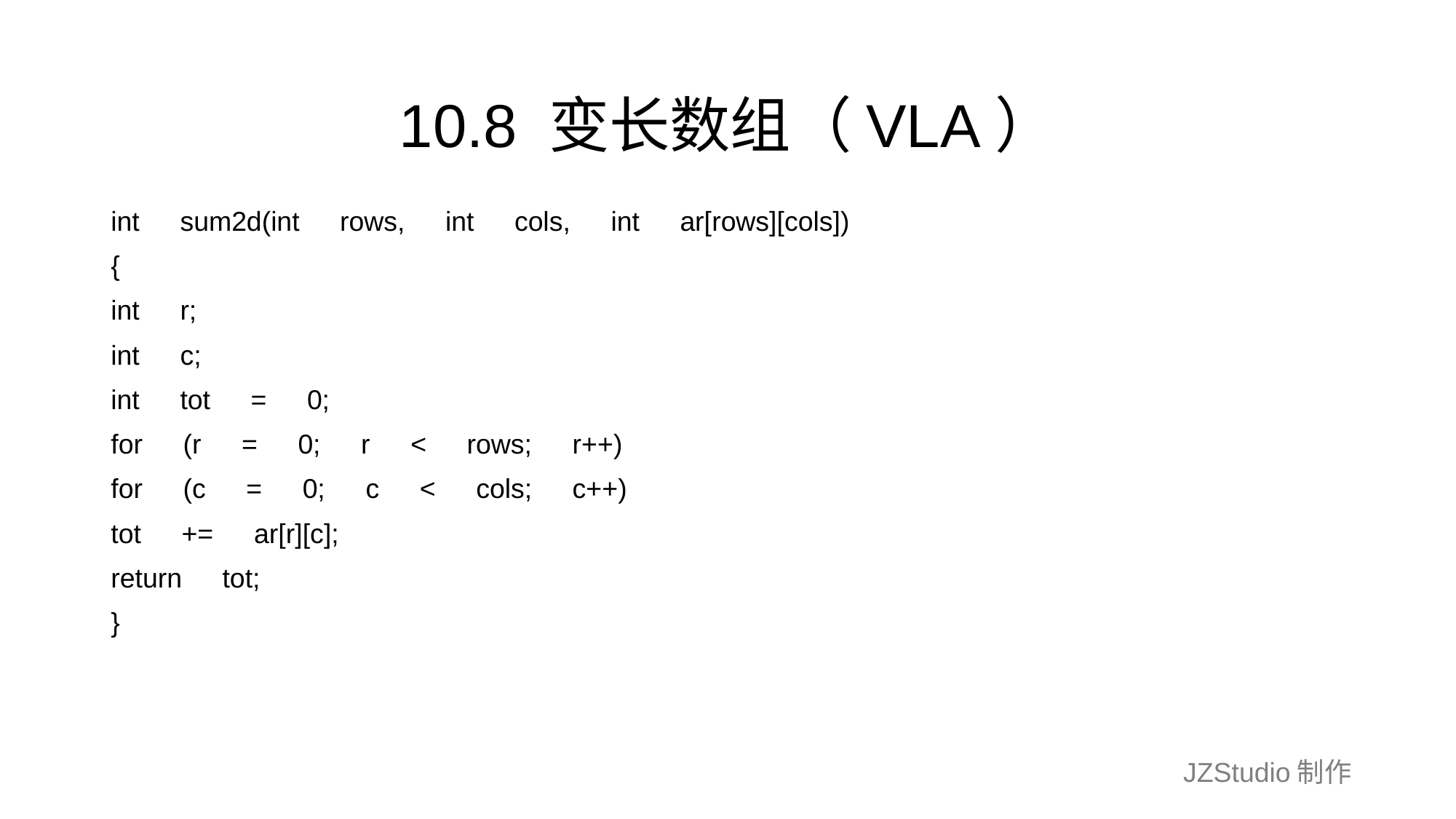

# 10.8 变长数组（VLA）
int　sum2d(int　rows,　int　cols,　int　ar[rows][cols])
{
int　r;
int　c;
int　tot　=　0;
for　(r　=　0;　r　<　rows;　r++)
for　(c　=　0;　c　<　cols;　c++)
tot　+=　ar[r][c];
return　tot;
}